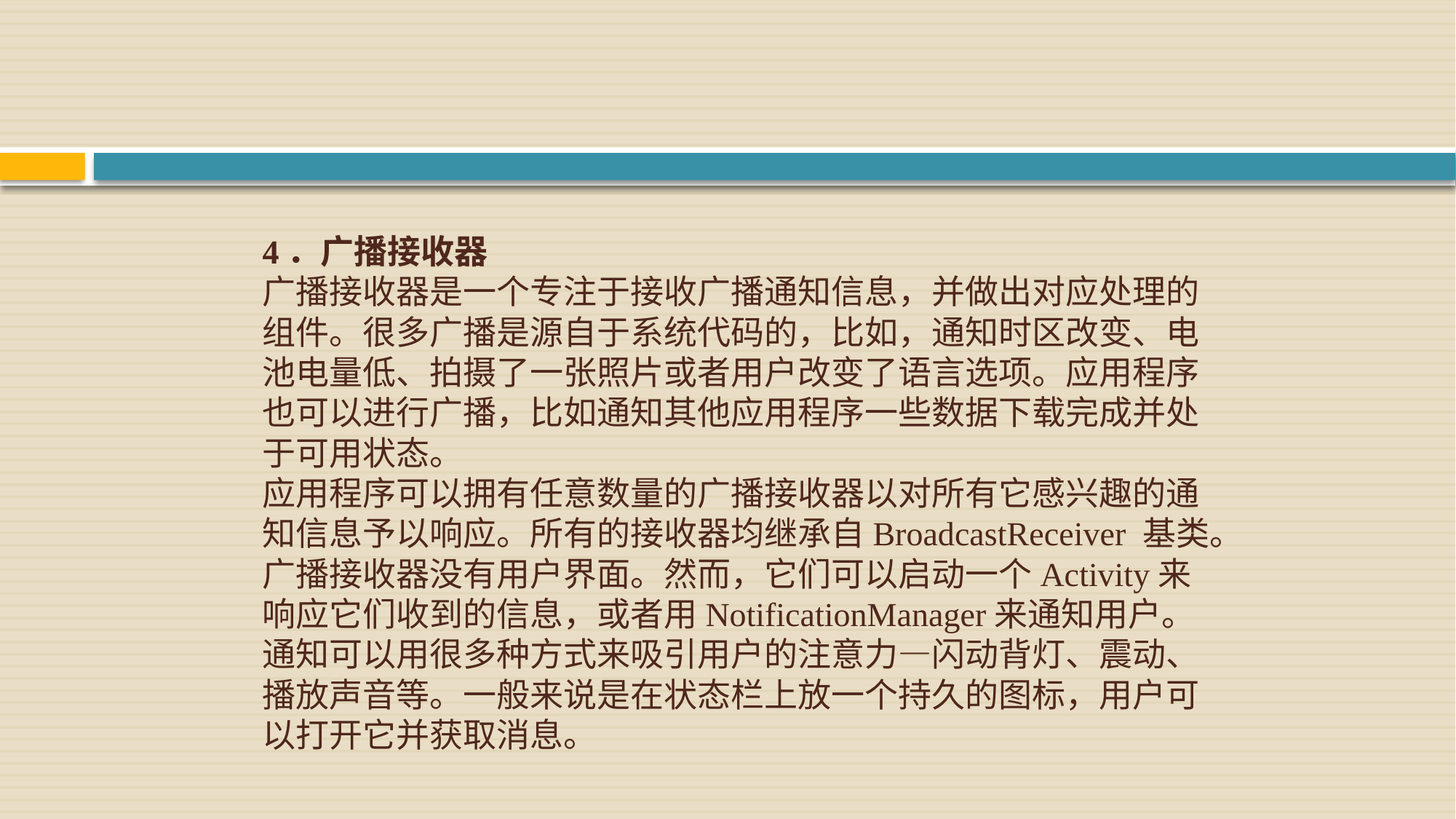

# 4．广播接收器
广播接收器是一个专注于接收广播通知信息，并做出对应处理的组件。很多广播是源自于系统代码的，比如，通知时区改变、电池电量低、拍摄了一张照片或者用户改变了语言选项。应用程序也可以进行广播，比如通知其他应用程序一些数据下载完成并处于可用状态。
应用程序可以拥有任意数量的广播接收器以对所有它感兴趣的通知信息予以响应。所有的接收器均继承自BroadcastReceiver 基类。
广播接收器没有用户界面。然而，它们可以启动一个Activity来响应它们收到的信息，或者用NotificationManager来通知用户。通知可以用很多种方式来吸引用户的注意力—闪动背灯、震动、播放声音等。一般来说是在状态栏上放一个持久的图标，用户可以打开它并获取消息。